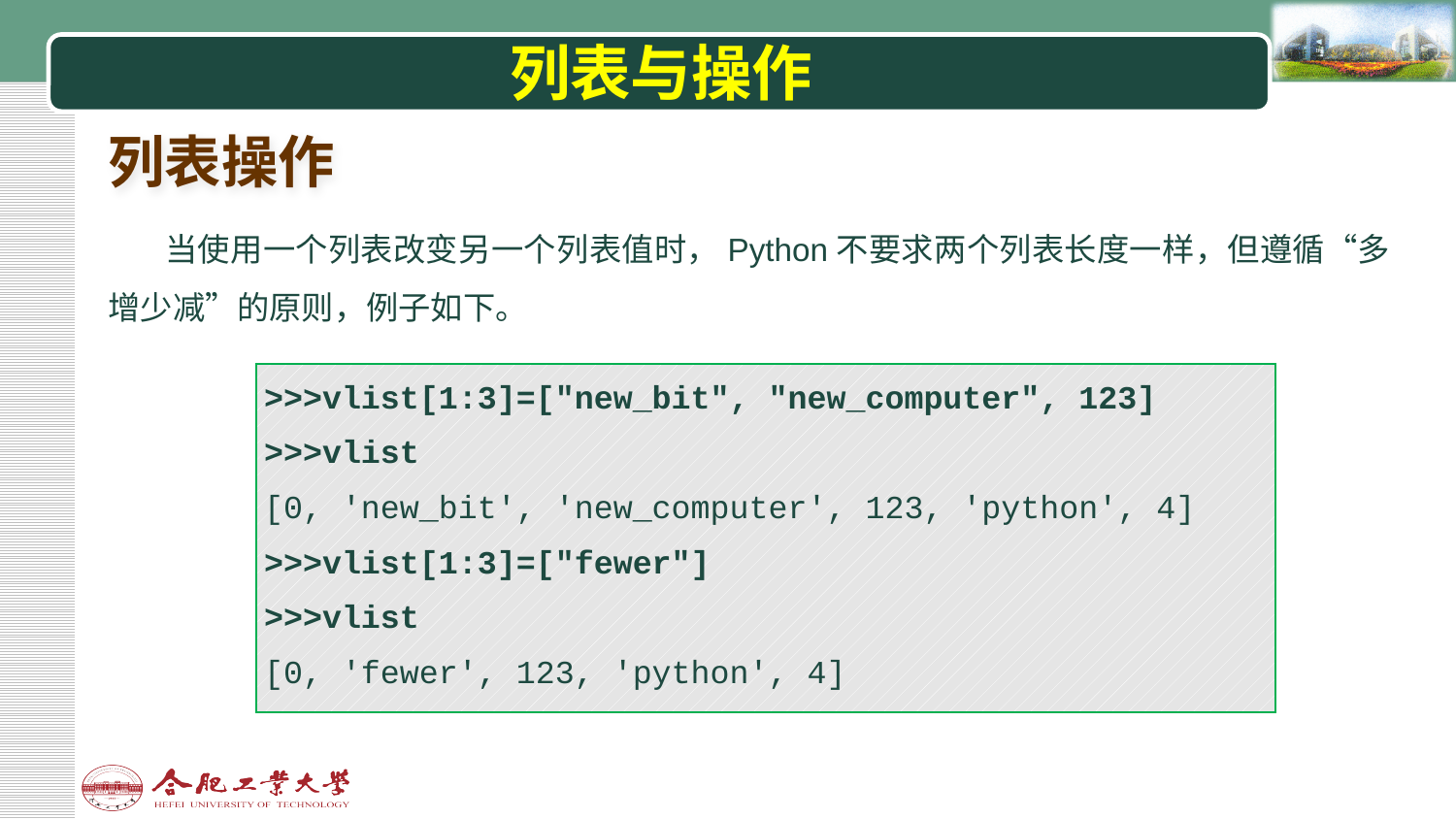

# 列表与操作
列表操作
当使用一个列表改变另一个列表值时，Python不要求两个列表长度一样，但遵循“多增少减”的原则，例子如下。
| >>>vlist[1:3]=["new\_bit", "new\_computer", 123] >>>vlist [0, 'new\_bit', 'new\_computer', 123, 'python', 4] >>>vlist[1:3]=["fewer"] >>>vlist [0, 'fewer', 123, 'python', 4] |
| --- |